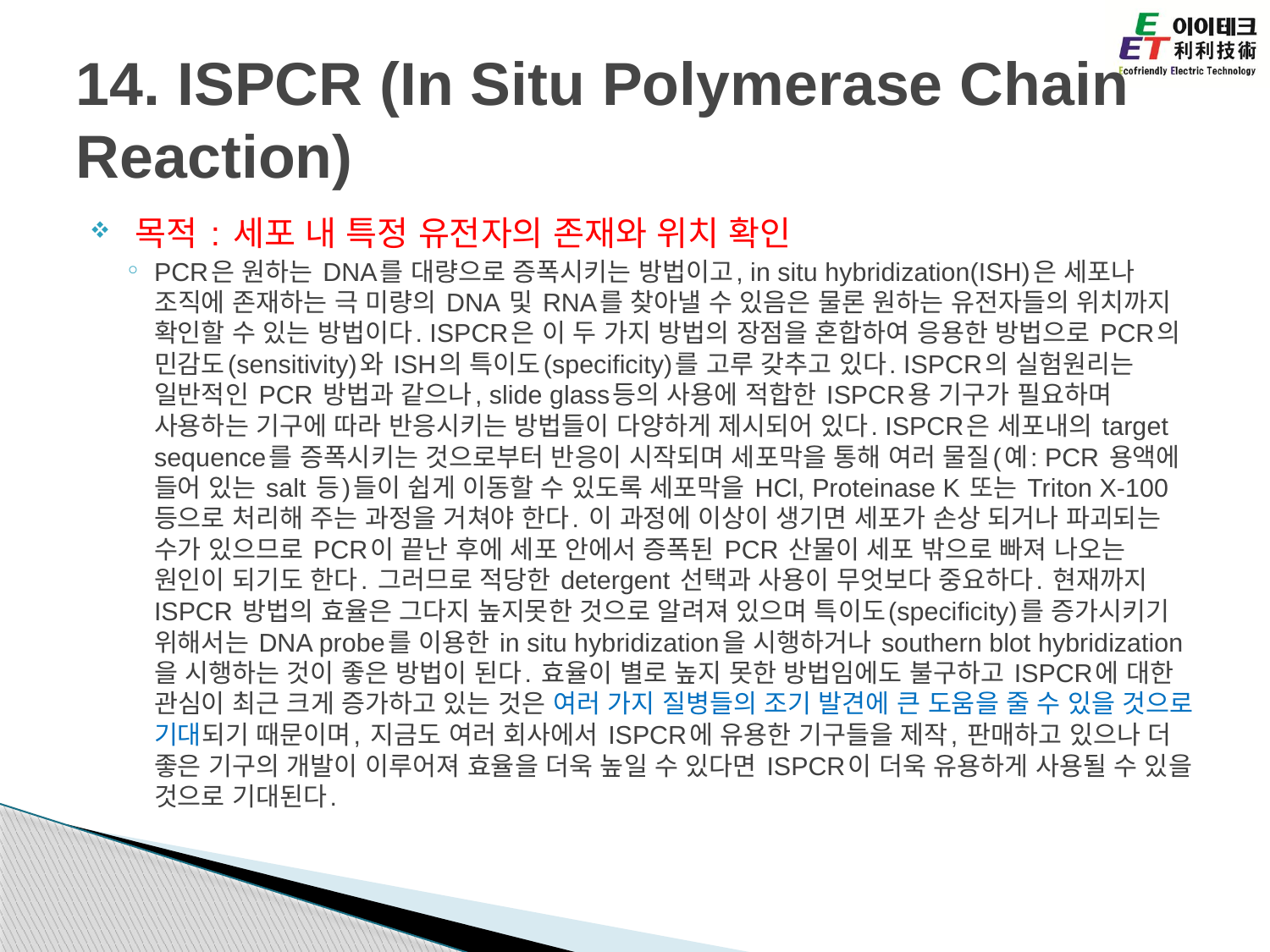

# 14. ISPCR (In Situ Polymerase Chain Reaction)
 목적 : 세포 내 특정 유전자의 존재와 위치 확인
PCR은 원하는 DNA를 대량으로 증폭시키는 방법이고, in situ hybridization(ISH)은 세포나 조직에 존재하는 극 미량의 DNA 및 RNA를 찾아낼 수 있음은 물론 원하는 유전자들의 위치까지 확인할 수 있는 방법이다. ISPCR은 이 두 가지 방법의 장점을 혼합하여 응용한 방법으로 PCR의 민감도(sensitivity)와 ISH의 특이도(specificity)를 고루 갖추고 있다. ISPCR의 실험원리는 일반적인 PCR 방법과 같으나, slide glass등의 사용에 적합한 ISPCR용 기구가 필요하며 사용하는 기구에 따라 반응시키는 방법들이 다양하게 제시되어 있다. ISPCR은 세포내의 target sequence를 증폭시키는 것으로부터 반응이 시작되며 세포막을 통해 여러 물질(예: PCR 용액에 들어 있는 salt 등)들이 쉽게 이동할 수 있도록 세포막을 HCl, Proteinase K 또는 Triton X-100 등으로 처리해 주는 과정을 거쳐야 한다. 이 과정에 이상이 생기면 세포가 손상 되거나 파괴되는 수가 있으므로 PCR이 끝난 후에 세포 안에서 증폭된 PCR 산물이 세포 밖으로 빠져 나오는 원인이 되기도 한다. 그러므로 적당한 detergent 선택과 사용이 무엇보다 중요하다. 현재까지 ISPCR 방법의 효율은 그다지 높지못한 것으로 알려져 있으며 특이도(specificity)를 증가시키기 위해서는 DNA probe를 이용한 in situ hybridization을 시행하거나 southern blot hybridization을 시행하는 것이 좋은 방법이 된다. 효율이 별로 높지 못한 방법임에도 불구하고 ISPCR에 대한 관심이 최근 크게 증가하고 있는 것은 여러 가지 질병들의 조기 발견에 큰 도움을 줄 수 있을 것으로 기대되기 때문이며, 지금도 여러 회사에서 ISPCR에 유용한 기구들을 제작, 판매하고 있으나 더 좋은 기구의 개발이 이루어져 효율을 더욱 높일 수 있다면 ISPCR이 더욱 유용하게 사용될 수 있을 것으로 기대된다.